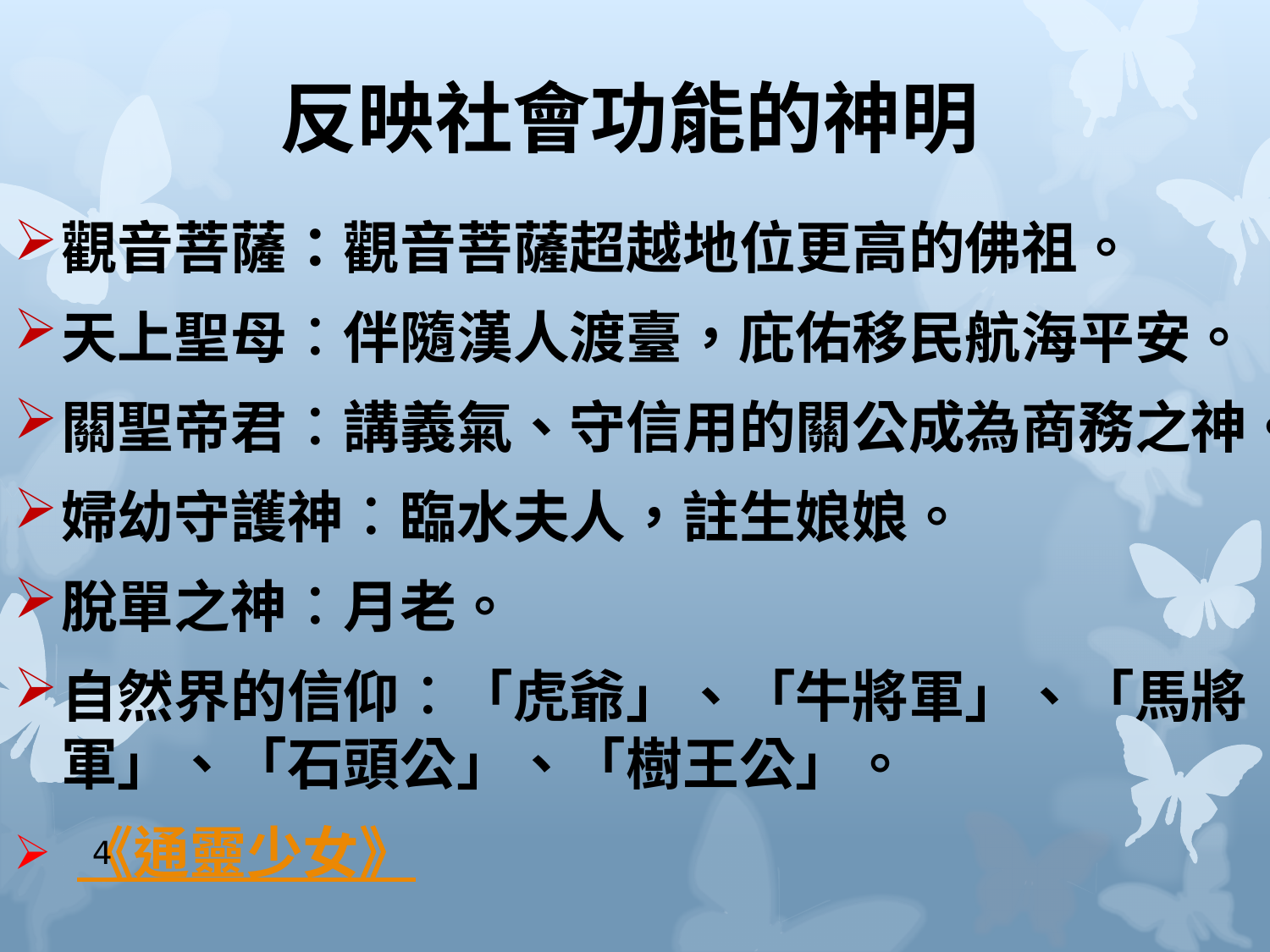

# 反映社會功能的神明
觀音菩薩：觀音菩薩超越地位更高的佛祖。
天上聖母︰伴隨漢人渡臺，庇佑移民航海平安。
關聖帝君︰講義氣、守信用的關公成為商務之神。
婦幼守護神︰臨水夫人，註生娘娘。
脫單之神︰月老。
自然界的信仰︰「虎爺」、「牛將軍」、「馬將軍」、「石頭公」、「樹王公」。
《通靈少女》

4